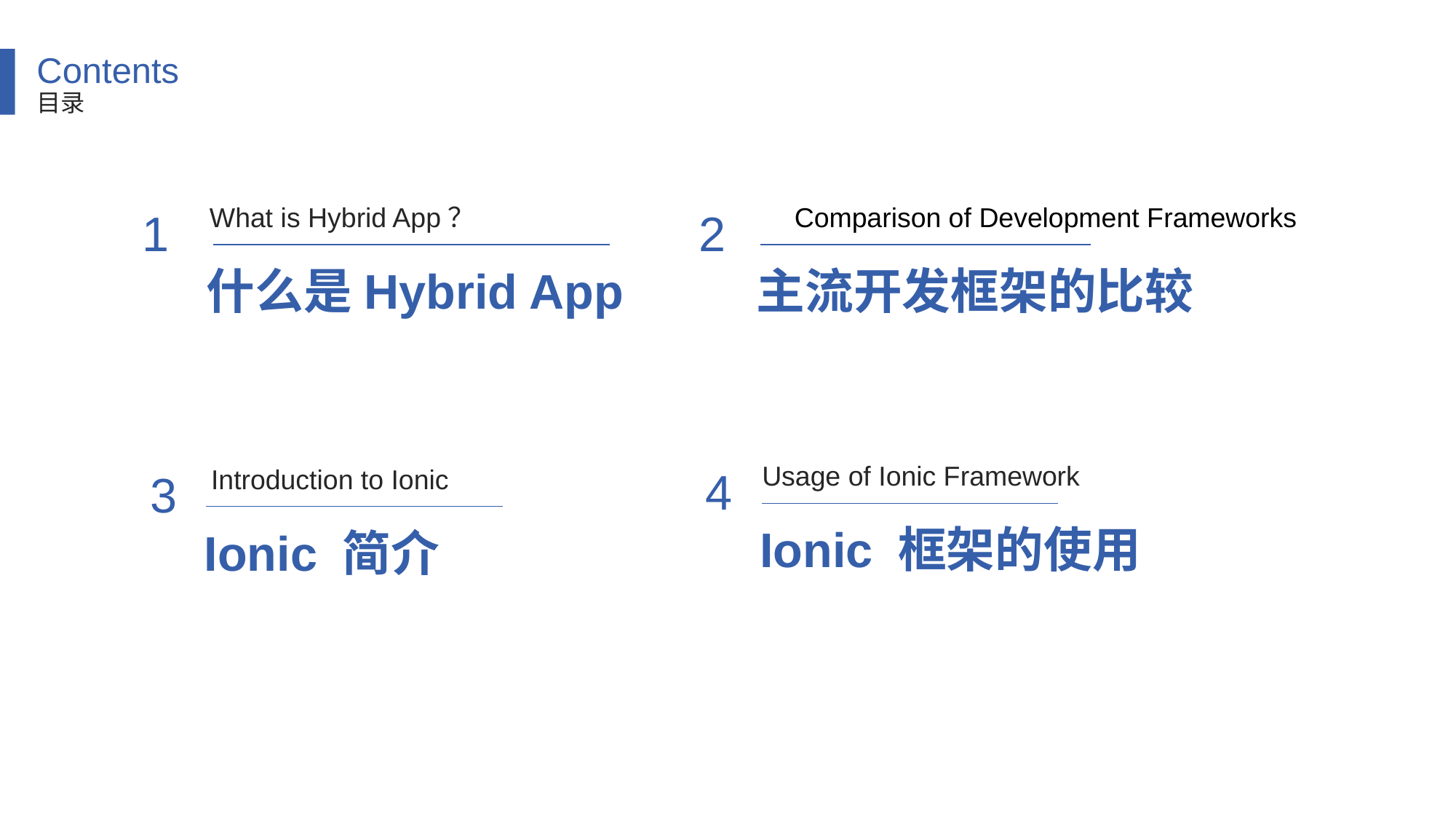

Contents
目录
1
What is Hybrid App？
什么是Hybrid App
2
Comparison of Development Frameworks
主流开发框架的比较
4
Usage of Ionic Framework
Ionic 框架的使用
3
Introduction to Ionic
Ionic 简介